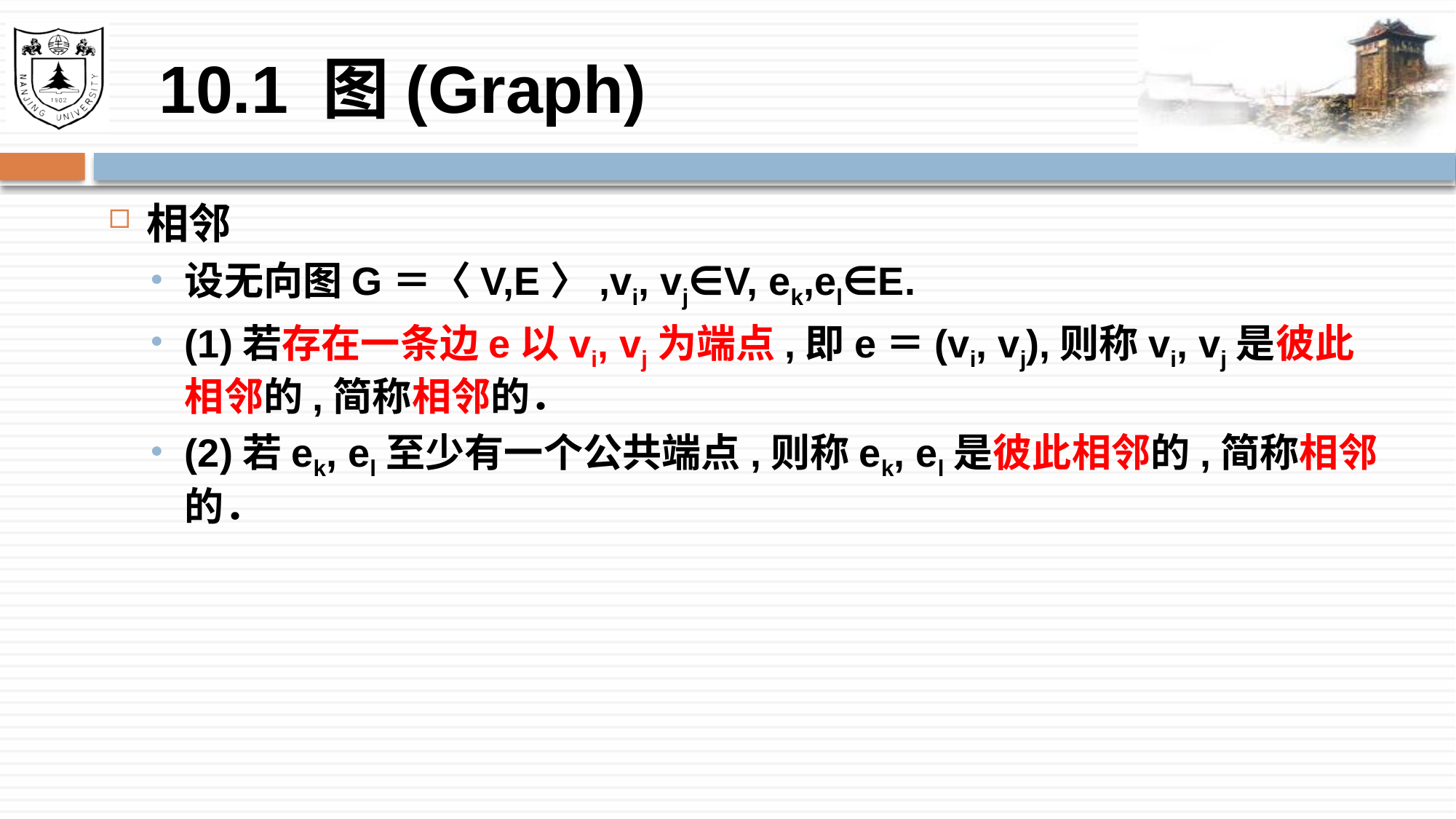

# 10.1 图(Graph)
相邻
设无向图G＝〈V,E〉,vi, vj∈V, ek,el∈E.
(1)若存在一条边e以vi, vj为端点,即e＝(vi, vj),则称vi, vj是彼此相邻的,简称相邻的．
(2)若ek, el至少有一个公共端点,则称ek, el是彼此相邻的,简称相邻的．